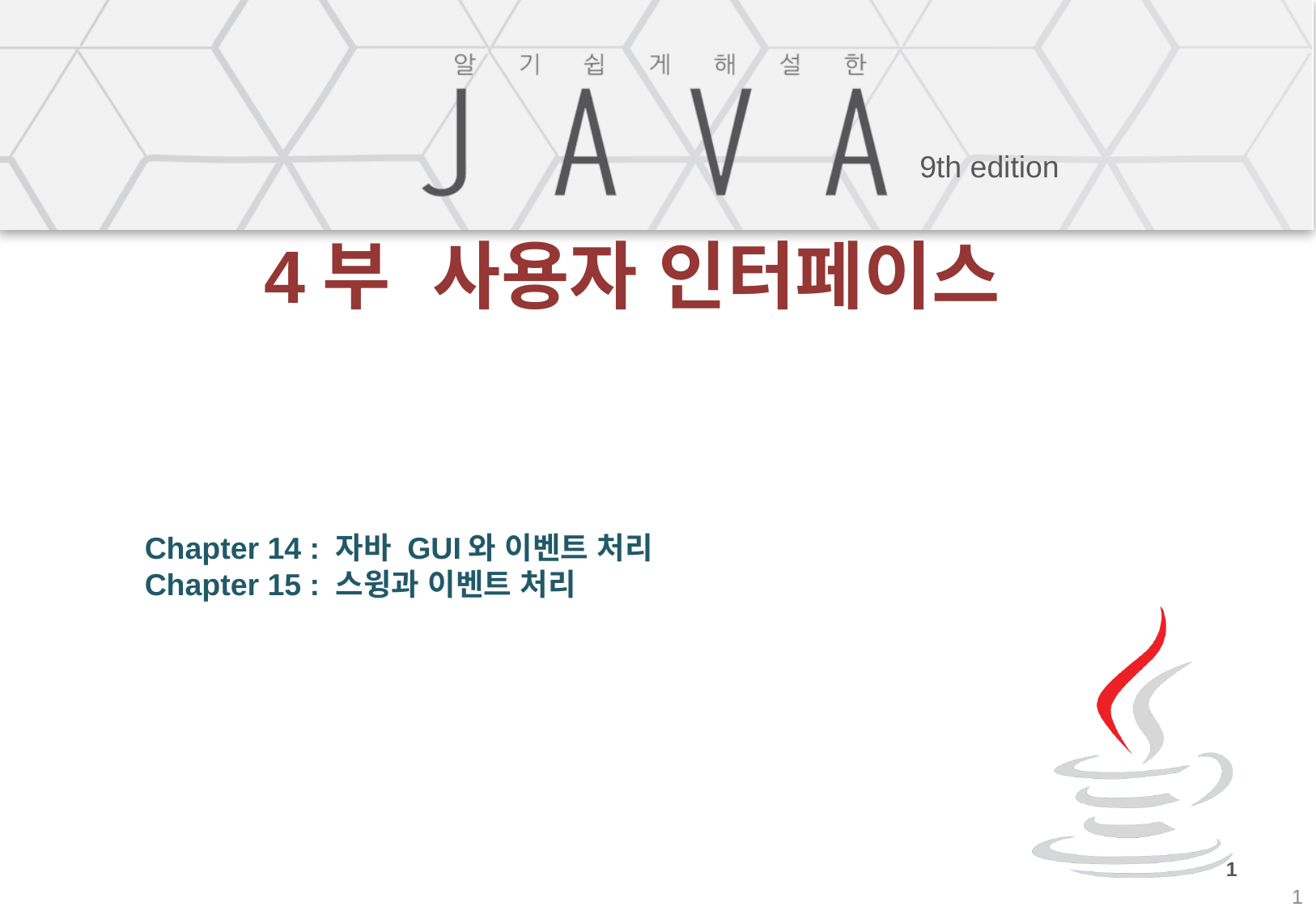

# 4부  사용자 인터페이스

“5부에서는 클라이언트 측 프로그램에서 사용되는 사용자 인터페이스 구축에 관해 설명합니다”
Chapter 14 : 자바 GUI와 이벤트 처리
Chapter 15 : 스윙과 이벤트 처리
1
1